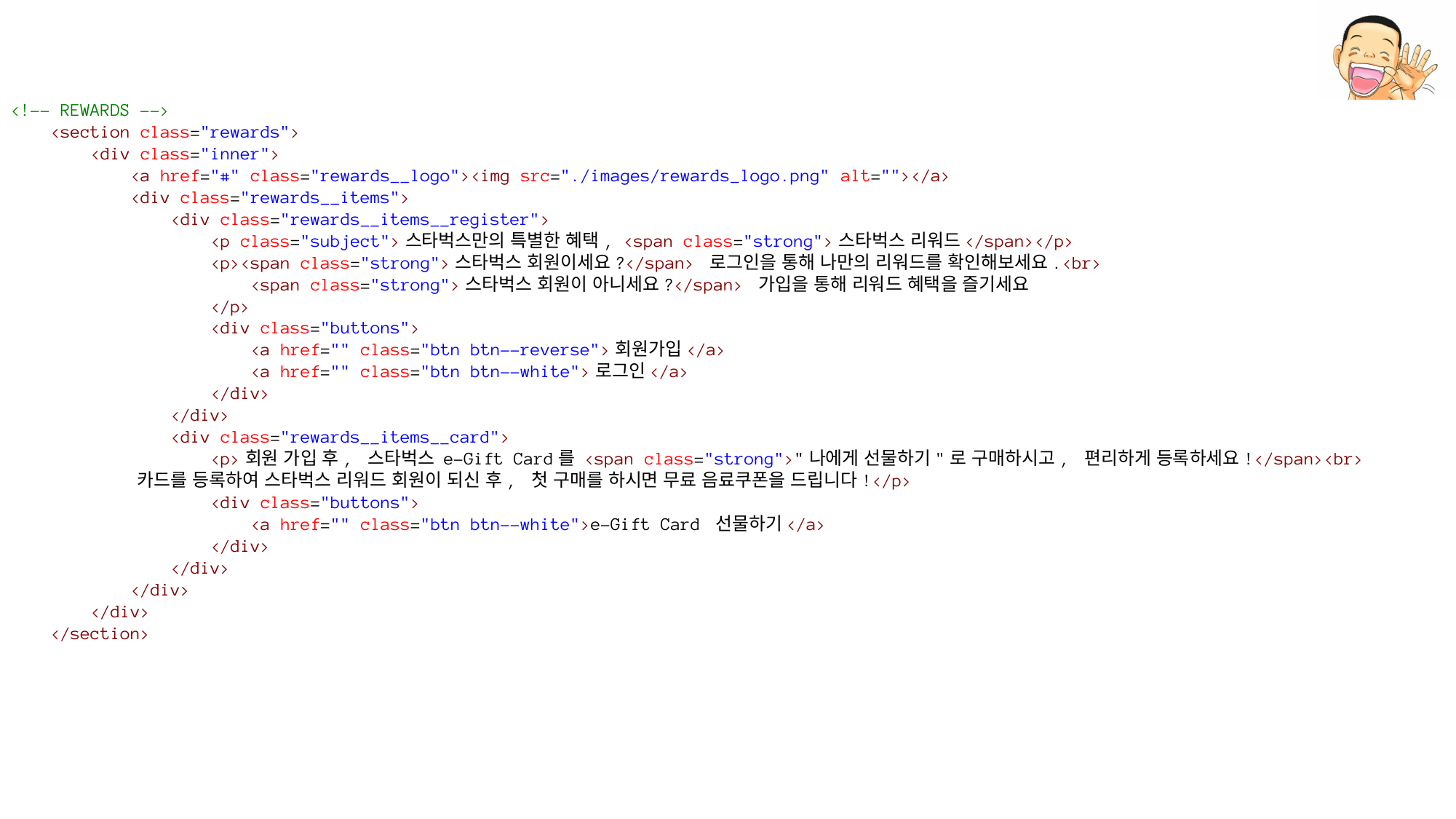

<!-- REWARDS -->
    <section class="rewards">
        <div class="inner">
            <a href="#" class="rewards__logo"><img src="./images/rewards_logo.png" alt=""></a>
            <div class="rewards__items">
                <div class="rewards__items__register">
                    <p class="subject">스타벅스만의 특별한 혜택, <span class="strong">스타벅스 리워드</span></p>
                    <p><span class="strong">스타벅스 회원이세요?</span> 로그인을 통해 나만의 리워드를 확인해보세요.<br>
                        <span class="strong">스타벅스 회원이 아니세요?</span> 가입을 통해 리워드 혜택을 즐기세요
                    </p>
                    <div class="buttons">
                        <a href="" class="btn btn--reverse">회원가입</a>
                        <a href="" class="btn btn--white">로그인</a>
                    </div>
                </div>
                <div class="rewards__items__card">
                    <p>회원 가입 후, 스타벅스 e-Gift Card를 <span class="strong">"나에게 선물하기"로 구매하시고, 편리하게 등록하세요!</span><br>
                        카드를 등록하여 스타벅스 리워드 회원이 되신 후, 첫 구매를 하시면 무료 음료쿠폰을 드립니다!</p>
                    <div class="buttons">
                        <a href="" class="btn btn--white">e-Gift Card 선물하기</a>
                    </div>
                </div>
            </div>
        </div>
    </section>